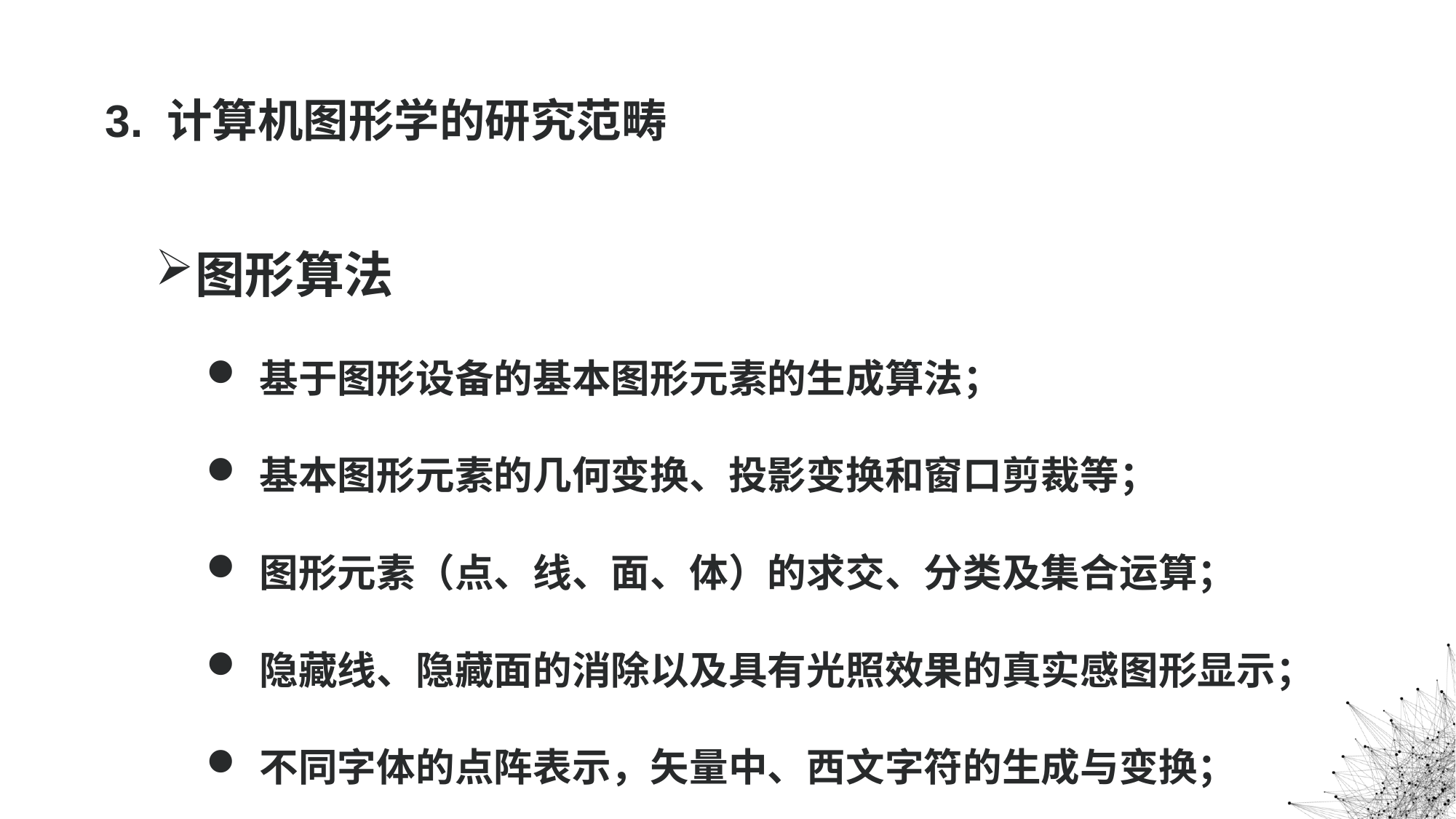

# 3. 计算机图形学的研究范畴
图形算法
基于图形设备的基本图形元素的生成算法；
基本图形元素的几何变换、投影变换和窗口剪裁等；
图形元素（点、线、面、体）的求交、分类及集合运算；
隐藏线、隐藏面的消除以及具有光照效果的真实感图形显示；
不同字体的点阵表示，矢量中、西文字符的生成与变换；